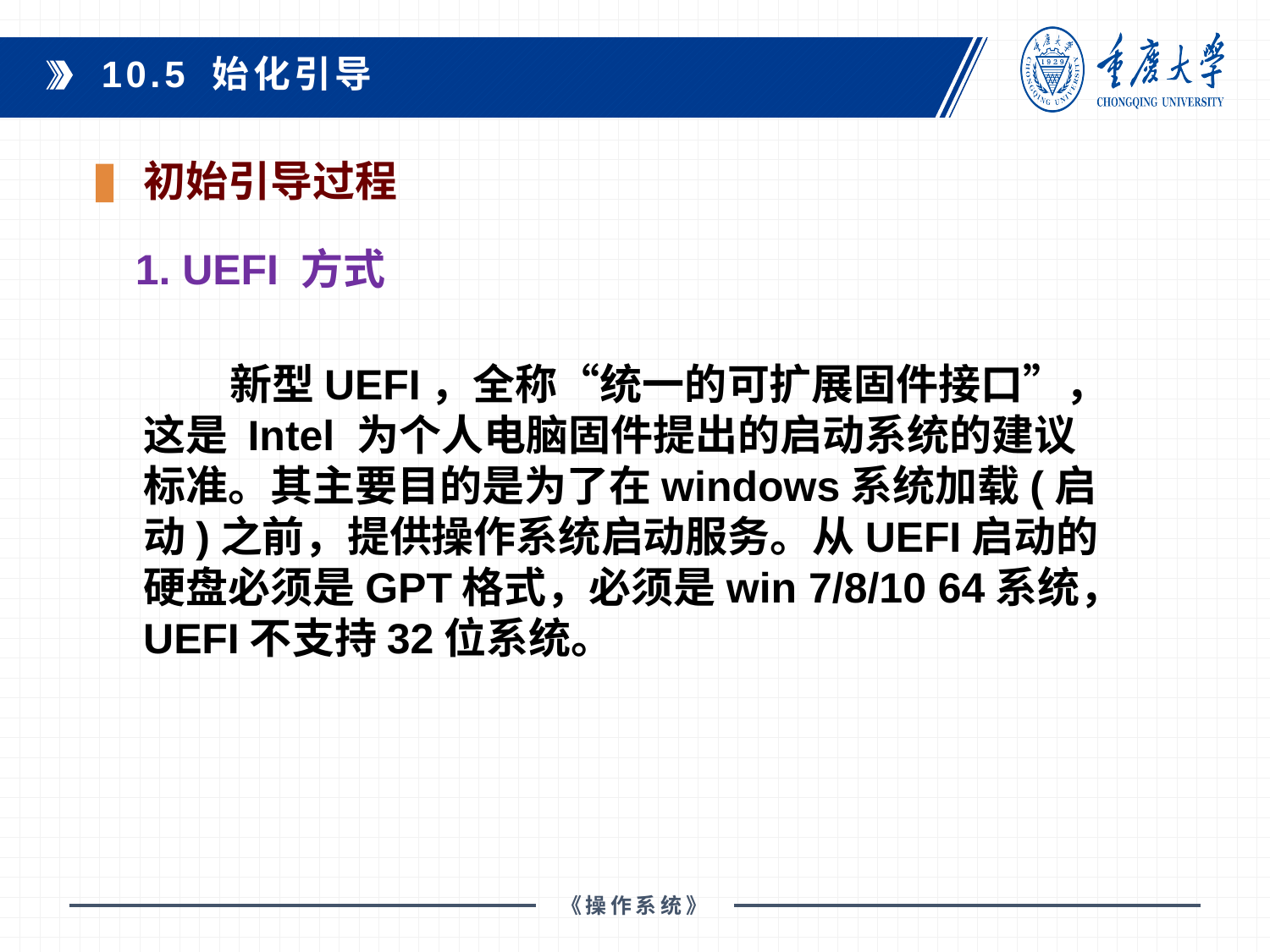

10.5 始化引导
初始引导过程

1. UEFI 方式

        新型UEFI，全称“统一的可扩展固件接口”，这是 Intel 为个人电脑固件提出的启动系统的建议标准。其主要目的是为了在windows系统加载(启动)之前，提供操作系统启动服务。从UEFI启动的硬盘必须是GPT格式，必须是win 7/8/10 64系统，UEFI不支持32位系统。